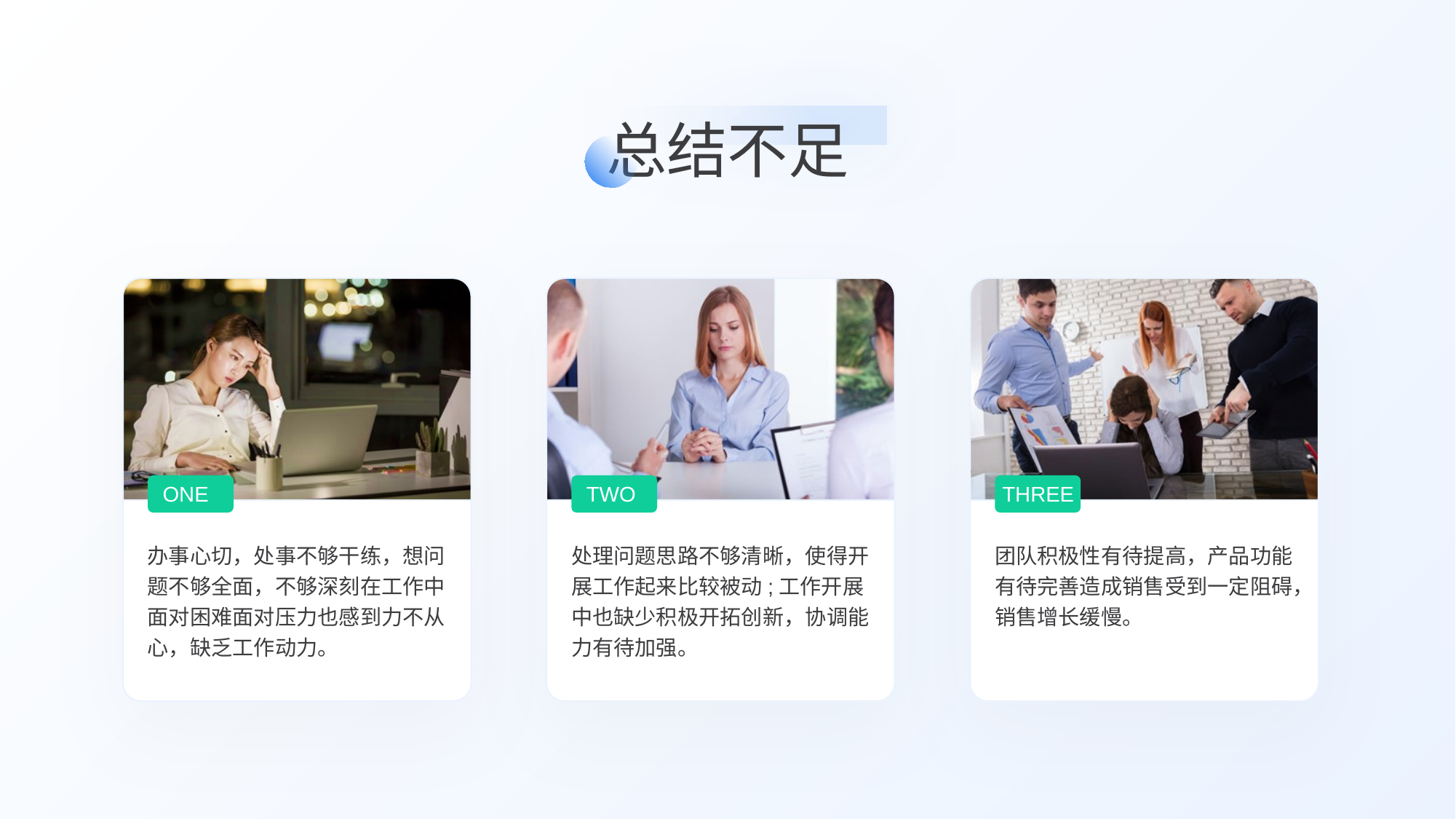

总结不足

办事心切，处事不够干练，想问题不够全面，不够深刻在工作中面对困难面对压力也感到力不从心，缺乏工作动力。

处理问题思路不够清晰，使得开展工作起来比较被动;工作开展中也缺少积极开拓创新，协调能力有待加强。

团队积极性有待提高，产品功能有待完善造成销售受到一定阻碍，销售增长缓慢。

ONE

TWO

THREE